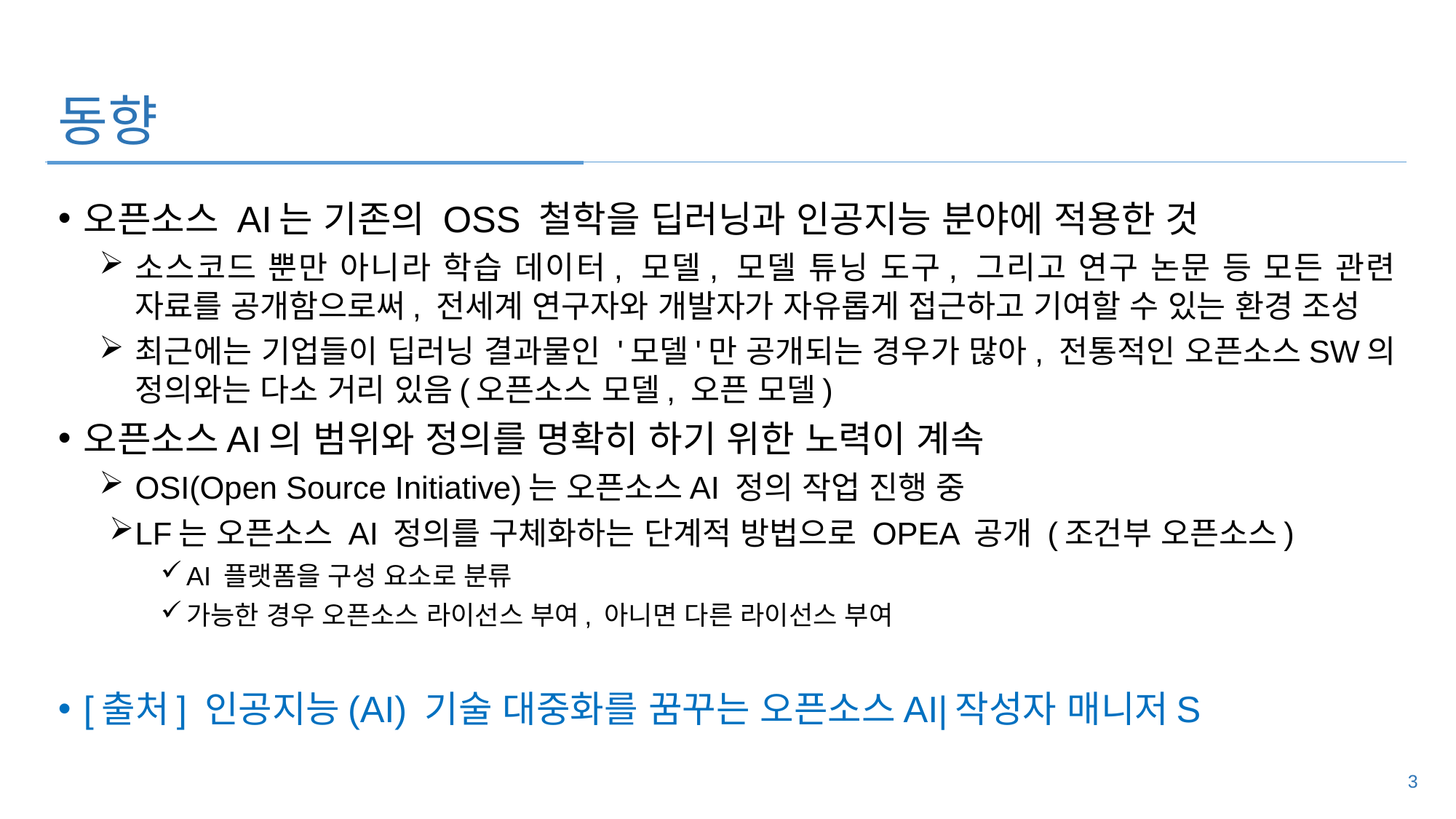

# 동향
오픈소스 AI는 기존의 OSS 철학을 딥러닝과 인공지능 분야에 적용한 것
소스코드 뿐만 아니라 학습 데이터, 모델, 모델 튜닝 도구, 그리고 연구 논문 등 모든 관련 자료를 공개함으로써, 전세계 연구자와 개발자가 자유롭게 접근하고 기여할 수 있는 환경 조성
최근에는 기업들이 딥러닝 결과물인 '모델'만 공개되는 경우가 많아, 전통적인 오픈소스SW의 정의와는 다소 거리 있음(오픈소스 모델, 오픈 모델)
오픈소스AI의 범위와 정의를 명확히 하기 위한 노력이 계속
OSI(Open Source Initiative)는 오픈소스AI 정의 작업 진행 중
LF는 오픈소스 AI 정의를 구체화하는 단계적 방법으로 OPEA 공개 (조건부 오픈소스)
AI 플랫폼을 구성 요소로 분류
가능한 경우 오픈소스 라이선스 부여, 아니면 다른 라이선스 부여

[출처] 인공지능(AI) 기술 대중화를 꿈꾸는 오픈소스AI|작성자 매니저S